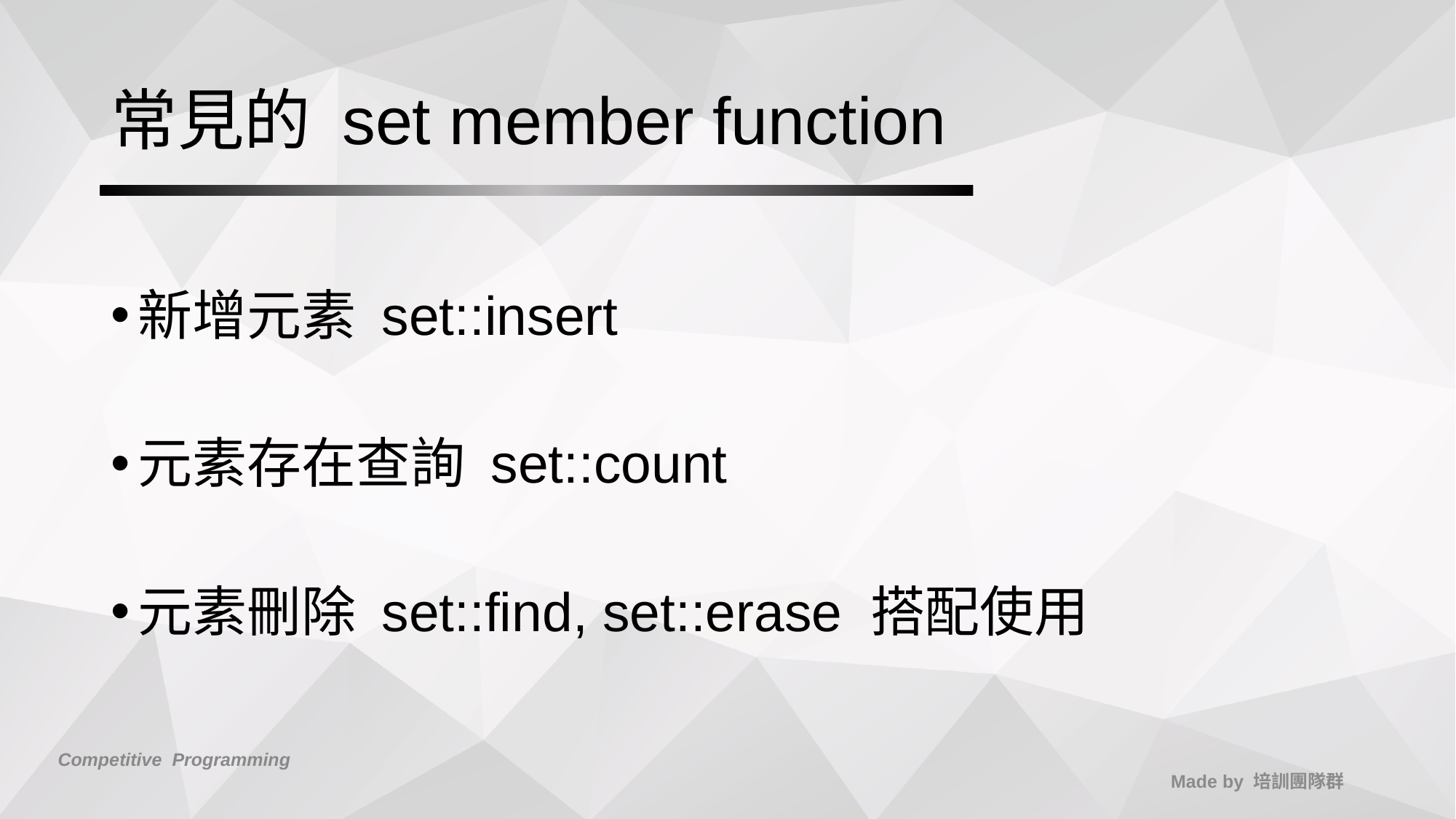

# 常見的 set member function
新增元素 set::insert

元素存在查詢 set::count

元素刪除 set::find, set::erase 搭配使用